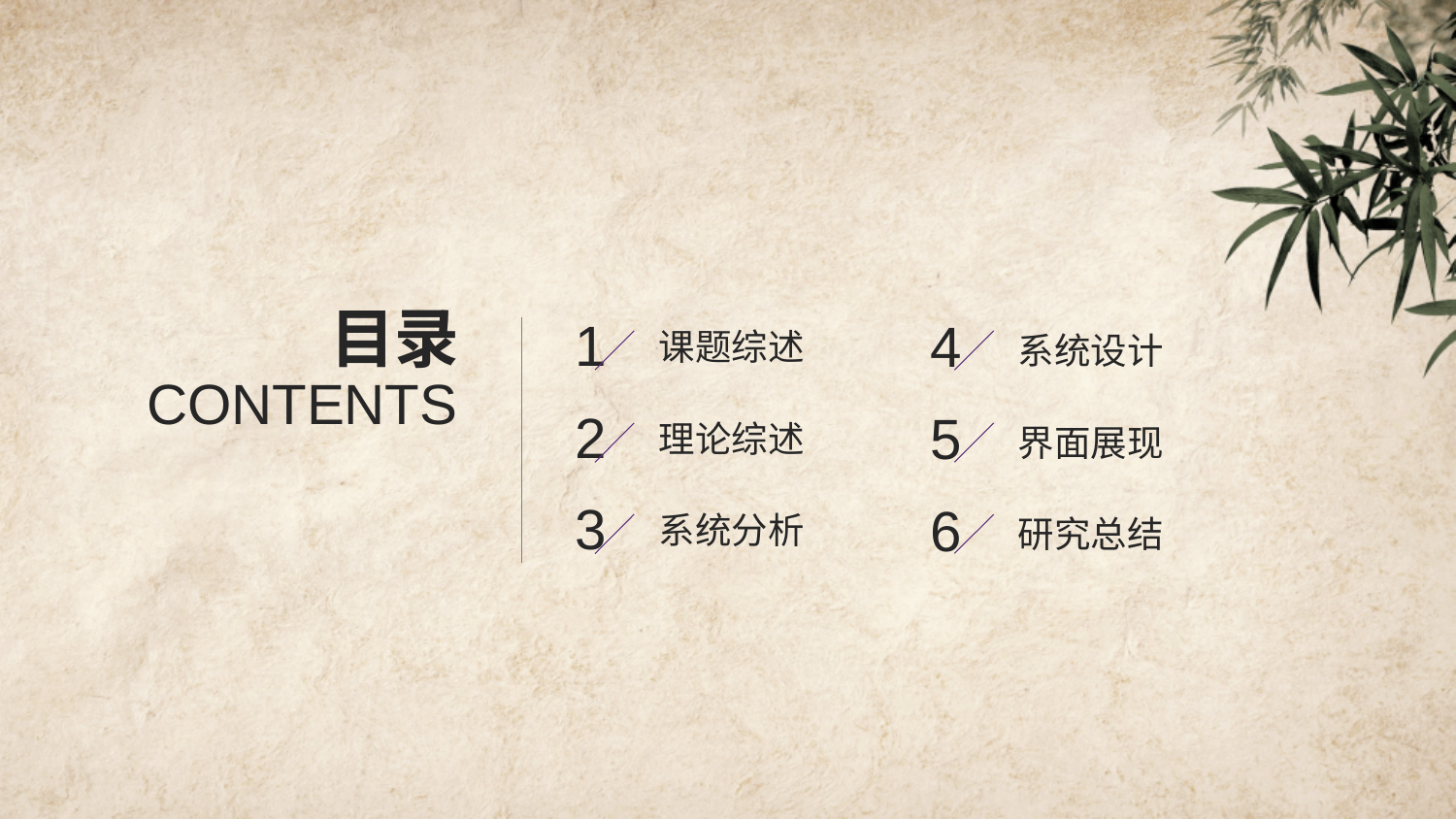

目录
CONTENTS
1
4
课题综述
系统设计
2
5
理论综述
界面展现
3
6
系统分析
研究总结